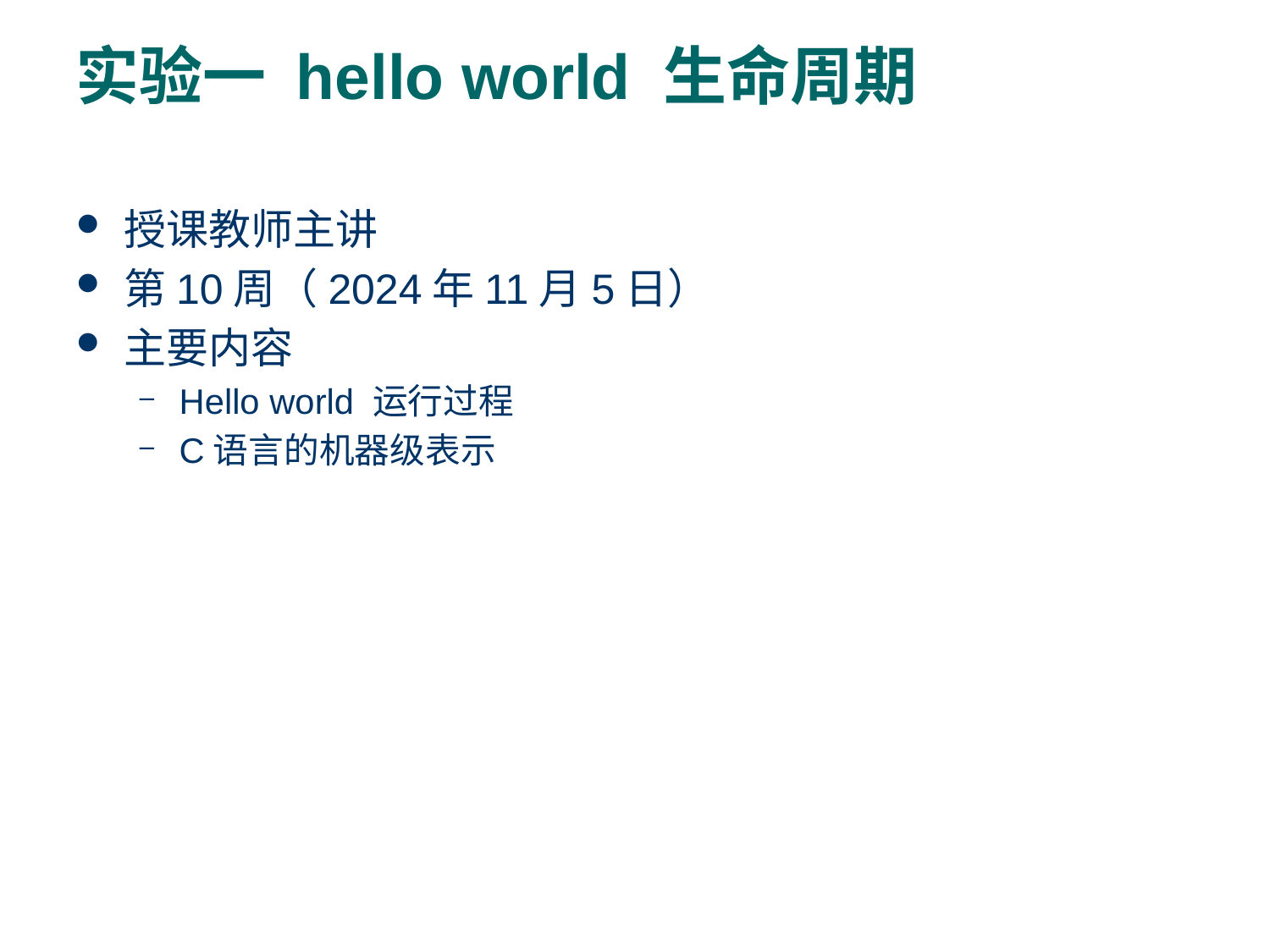

# 实验一 hello world 生命周期
授课教师主讲
第10周（2024年11月5日）
主要内容
Hello world 运行过程
C语言的机器级表示